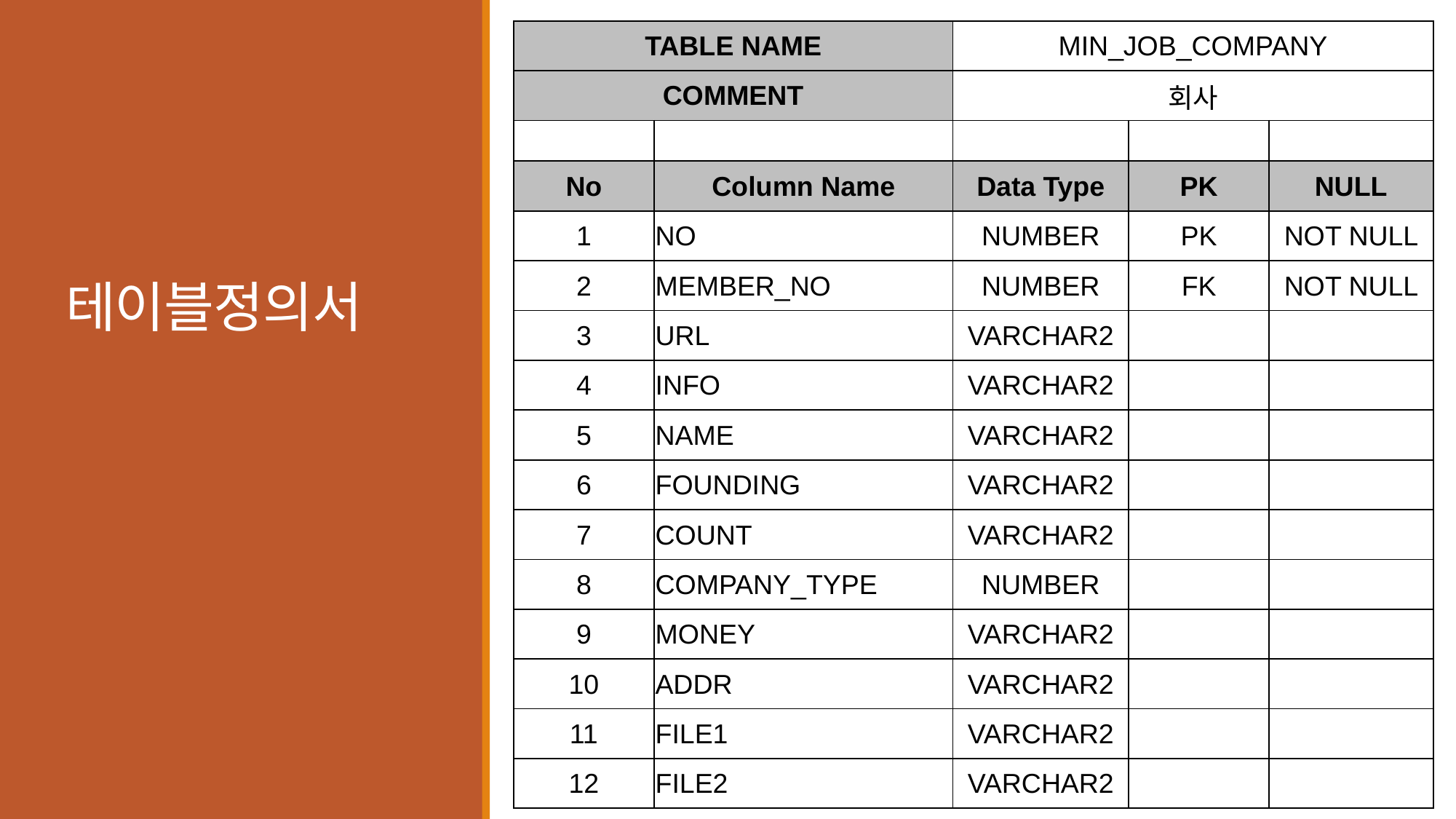

| TABLE NAME |  | MIN\_JOB\_COMPANY |  |  |
| --- | --- | --- | --- | --- |
| COMMENT |  | 회사 |  |  |
|  |  |  |  |  |
| No | Column Name | Data Type | PK | NULL |
| 1 | NO | NUMBER | PK | NOT NULL |
| 2 | MEMBER\_NO | NUMBER | FK | NOT NULL |
| 3 | URL | VARCHAR2 |  |  |
| 4 | INFO | VARCHAR2 |  |  |
| 5 | NAME | VARCHAR2 |  |  |
| 6 | FOUNDING | VARCHAR2 |  |  |
| 7 | COUNT | VARCHAR2 |  |  |
| 8 | COMPANY\_TYPE | NUMBER |  |  |
| 9 | MONEY | VARCHAR2 |  |  |
| 10 | ADDR | VARCHAR2 |  |  |
| 11 | FILE1 | VARCHAR2 |  |  |
| 12 | FILE2 | VARCHAR2 |  |  |
# 테이블정의서